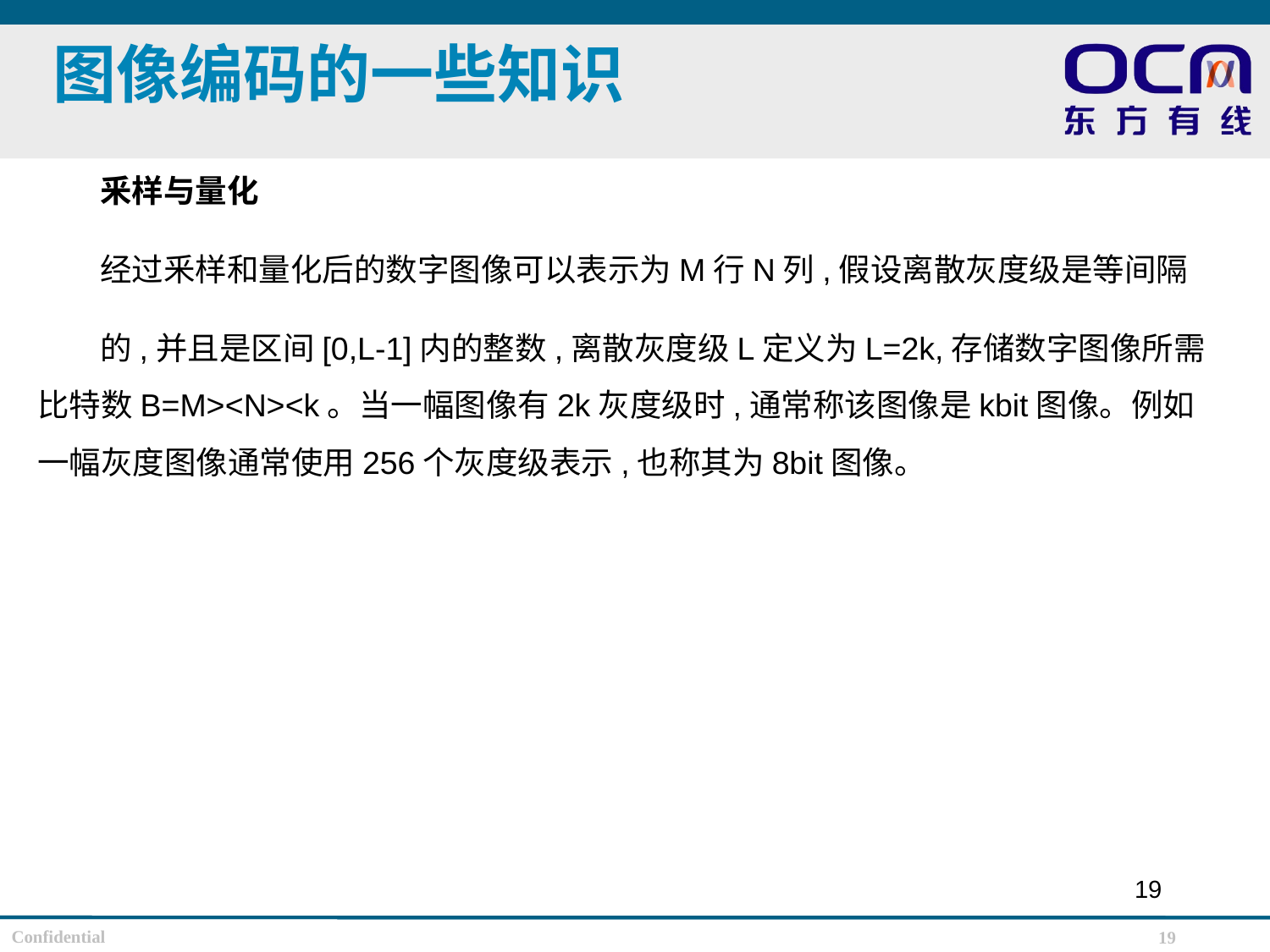

# 图像编码的一些知识
釆样与量化
经过釆样和量化后的数字图像可以表示为M行N列,假设离散灰度级是等间隔
的,并且是区间[0,L-1]内的整数,离散灰度级L定义为L=2k,存储数字图像所需比特数B=M><N><k。当一幅图像有2k灰度级时,通常称该图像是kbit图像。例如一幅灰度图像通常使用256个灰度级表示,也称其为8bit图像。
19